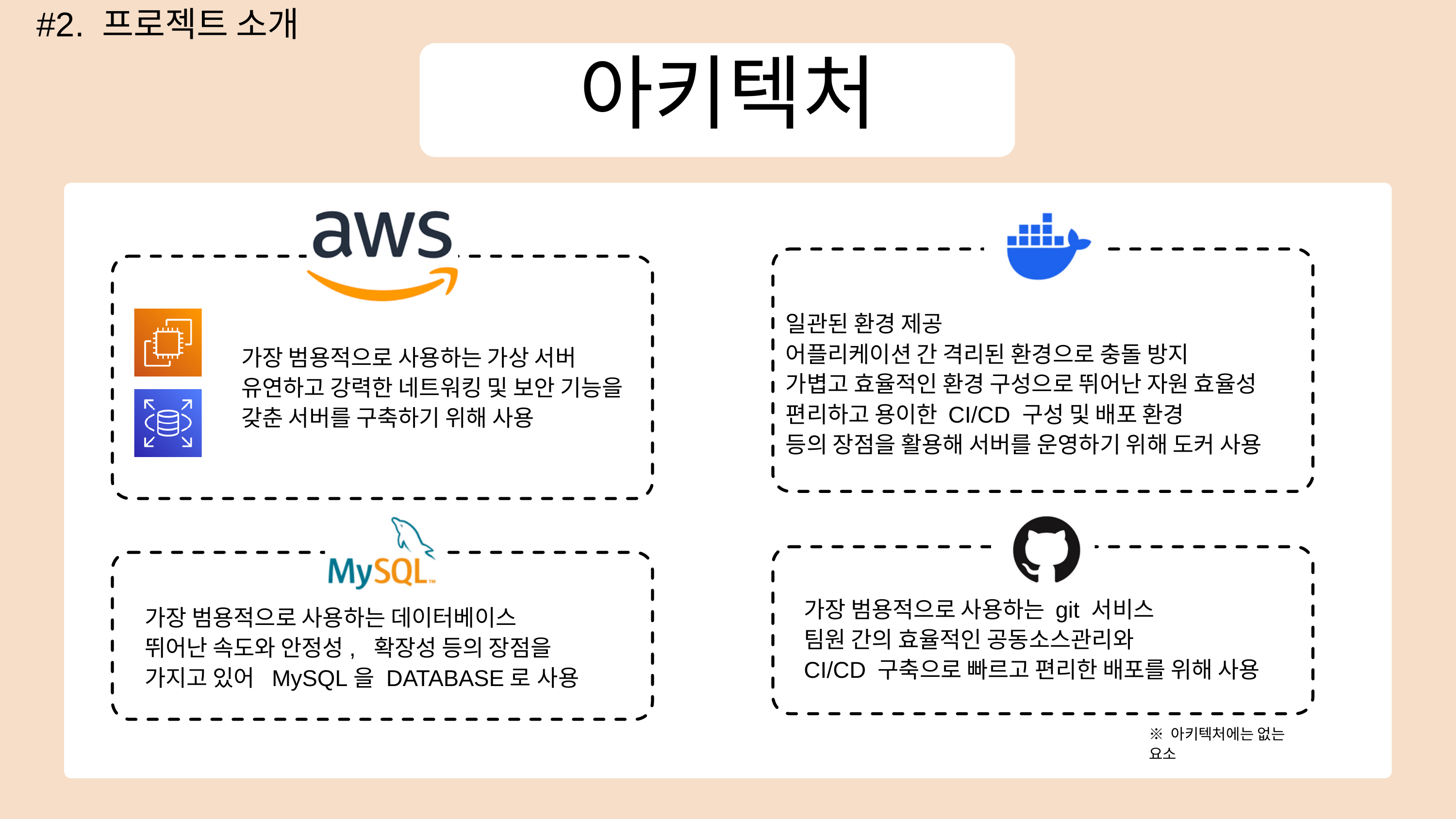

#2. 프로젝트 소개

아키텍처

일관된 환경 제공
어플리케이션 간 격리된 환경으로 충돌 방지
가볍고 효율적인 환경 구성으로 뛰어난 자원 효율성
편리하고 용이한 CI/CD 구성 및 배포 환경
등의 장점을 활용해 서버를 운영하기 위해 도커 사용

가장 범용적으로 사용하는 가상 서버
유연하고 강력한 네트워킹 및 보안 기능을
갖춘 서버를 구축하기 위해 사용

가장 범용적으로 사용하는 git 서비스
팀원 간의 효율적인 공동소스관리와
CI/CD 구축으로 빠르고 편리한 배포를 위해 사용
가장 범용적으로 사용하는 데이터베이스
뛰어난 속도와 안정성,  확장성 등의 장점을
가지고 있어  MySQL을 DATABASE로 사용
※ 아키텍처에는 없는 요소